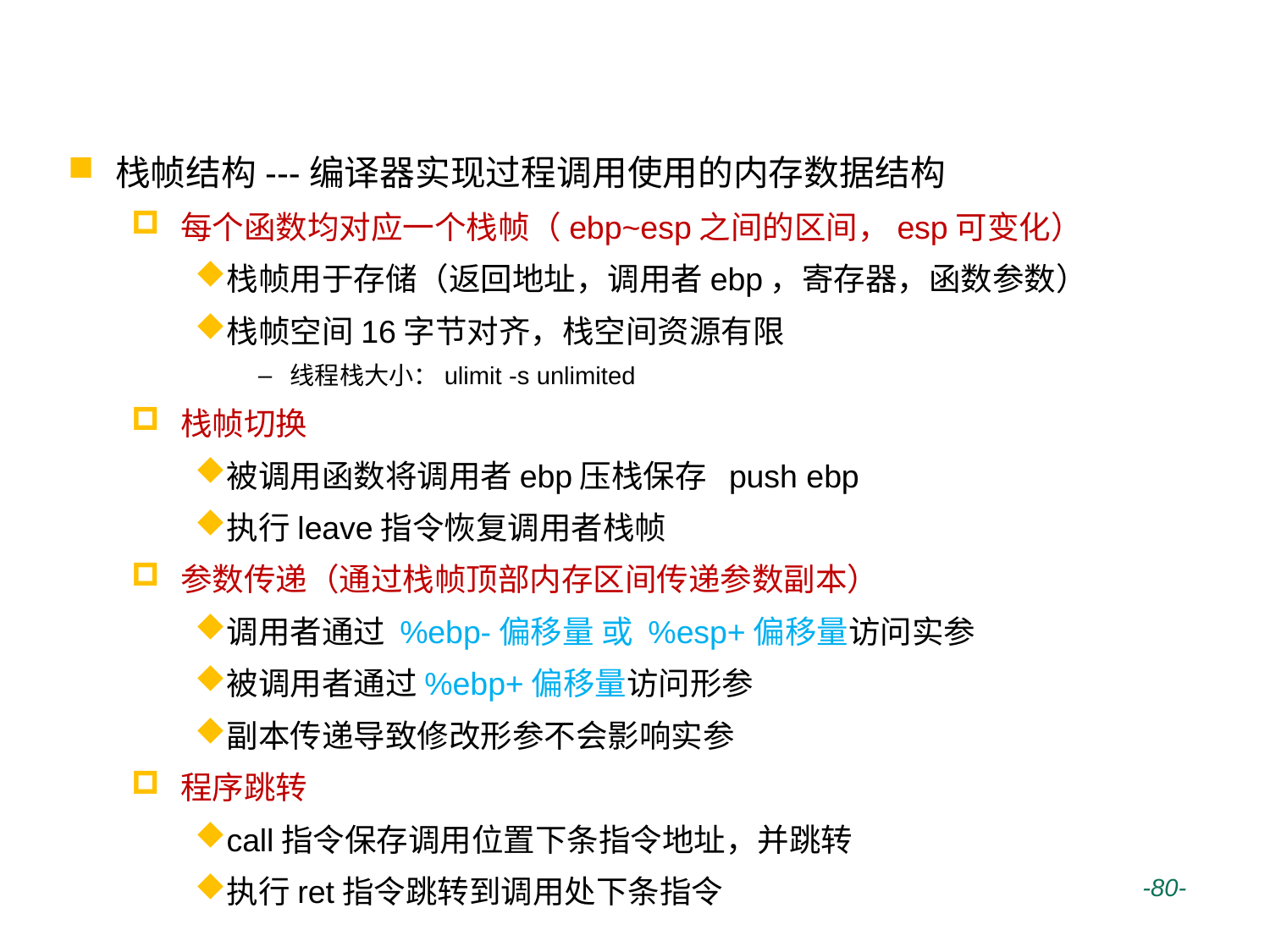

# 过程调用总结
栈帧结构---编译器实现过程调用使用的内存数据结构
每个函数均对应一个栈帧（ebp~esp之间的区间，esp可变化）
栈帧用于存储（返回地址，调用者ebp，寄存器，函数参数）
栈帧空间16字节对齐，栈空间资源有限
线程栈大小：ulimit -s unlimited
栈帧切换
被调用函数将调用者ebp压栈保存  push ebp
执行leave指令恢复调用者栈帧
参数传递（通过栈帧顶部内存区间传递参数副本）
调用者通过 %ebp-偏移量 或 %esp+偏移量访问实参
被调用者通过%ebp+偏移量访问形参
副本传递导致修改形参不会影响实参
程序跳转
call指令保存调用位置下条指令地址，并跳转
执行ret指令跳转到调用处下条指令

 -80-